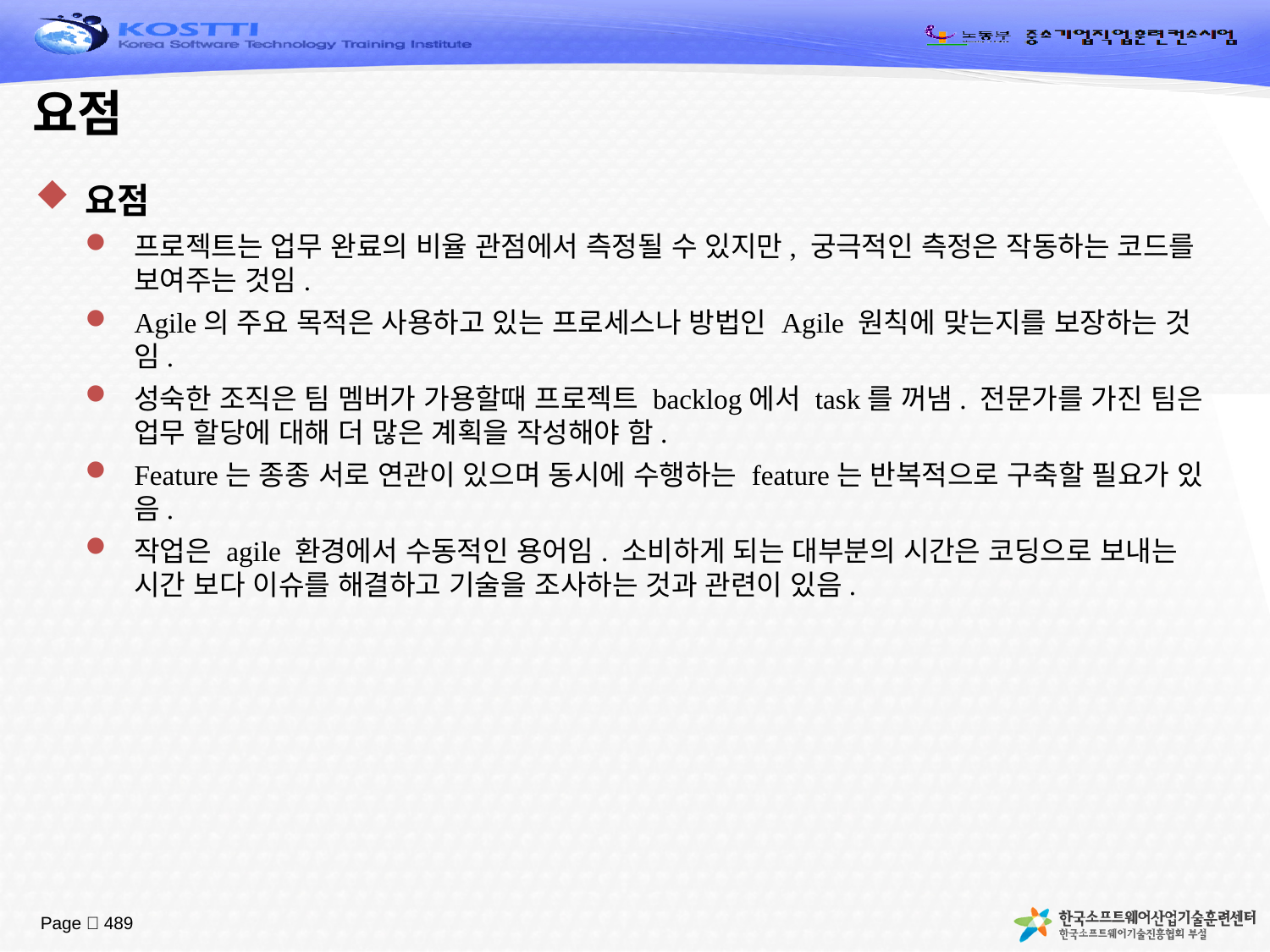

# 요점
요점
프로젝트는 업무 완료의 비율 관점에서 측정될 수 있지만, 궁극적인 측정은 작동하는 코드를 보여주는 것임.
Agile의 주요 목적은 사용하고 있는 프로세스나 방법인 Agile 원칙에 맞는지를 보장하는 것임.
성숙한 조직은 팀 멤버가 가용할때 프로젝트 backlog에서 task를 꺼냄. 전문가를 가진 팀은 업무 할당에 대해 더 많은 계획을 작성해야 함.
Feature는 종종 서로 연관이 있으며 동시에 수행하는 feature는 반복적으로 구축할 필요가 있음.
작업은 agile 환경에서 수동적인 용어임. 소비하게 되는 대부분의 시간은 코딩으로 보내는 시간 보다 이슈를 해결하고 기술을 조사하는 것과 관련이 있음.